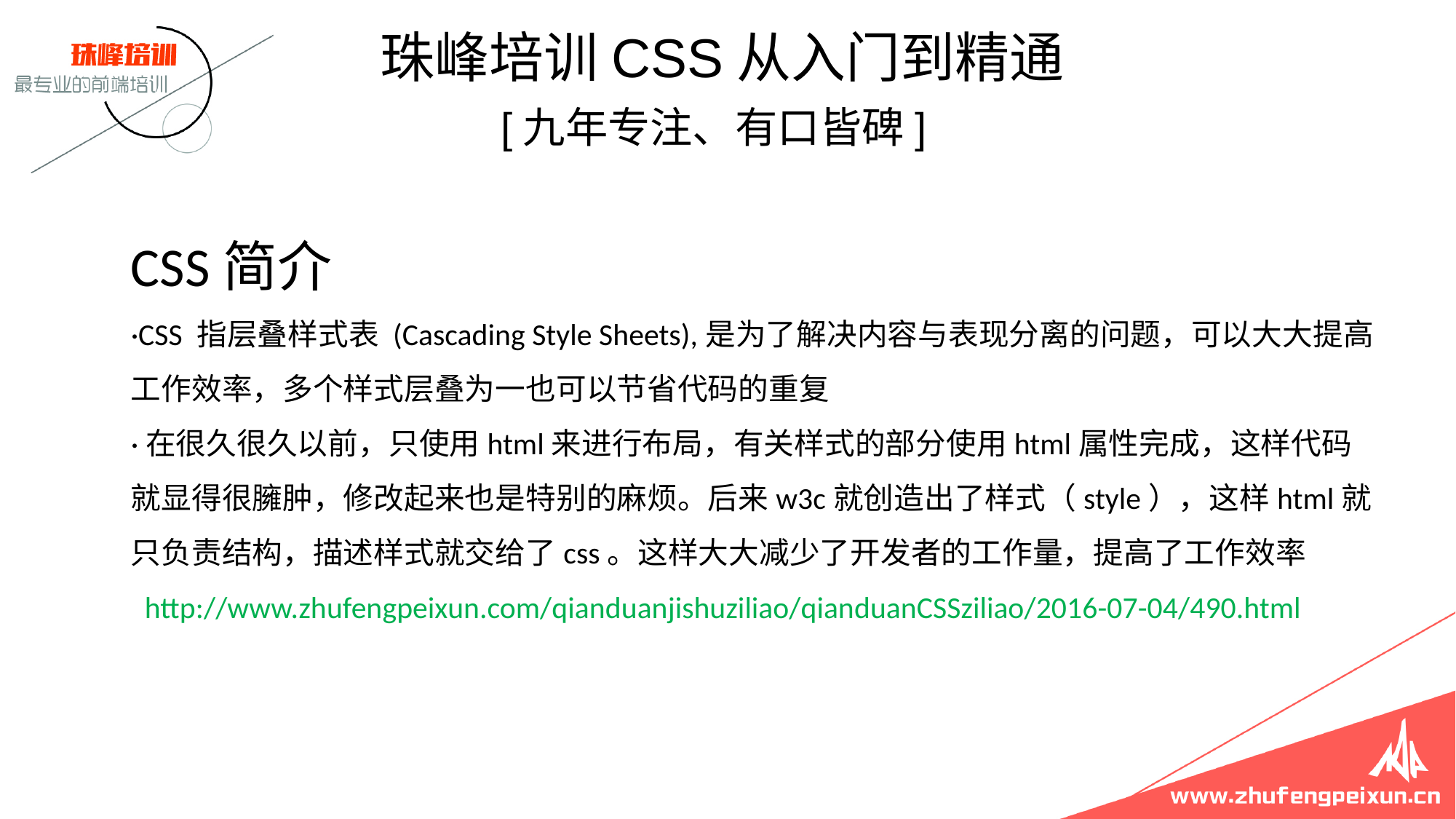

珠峰培训CSS从入门到精通
        [九年专注、有口皆碑]
# CSS简介 ·CSS 指层叠样式表 (Cascading Style Sheets),是为了解决内容与表现分离的问题，可以大大提高工作效率，多个样式层叠为一也可以节省代码的重复 ·在很久很久以前，只使用html来进行布局，有关样式的部分使用html属性完成，这样代码就显得很臃肿，修改起来也是特别的麻烦。后来w3c就创造出了样式（style），这样html就只负责结构，描述样式就交给了css。这样大大减少了开发者的工作量，提高了工作效率 http://www.zhufengpeixun.com/qianduanjishuziliao/qianduanCSSziliao/2016-07-04/490.html